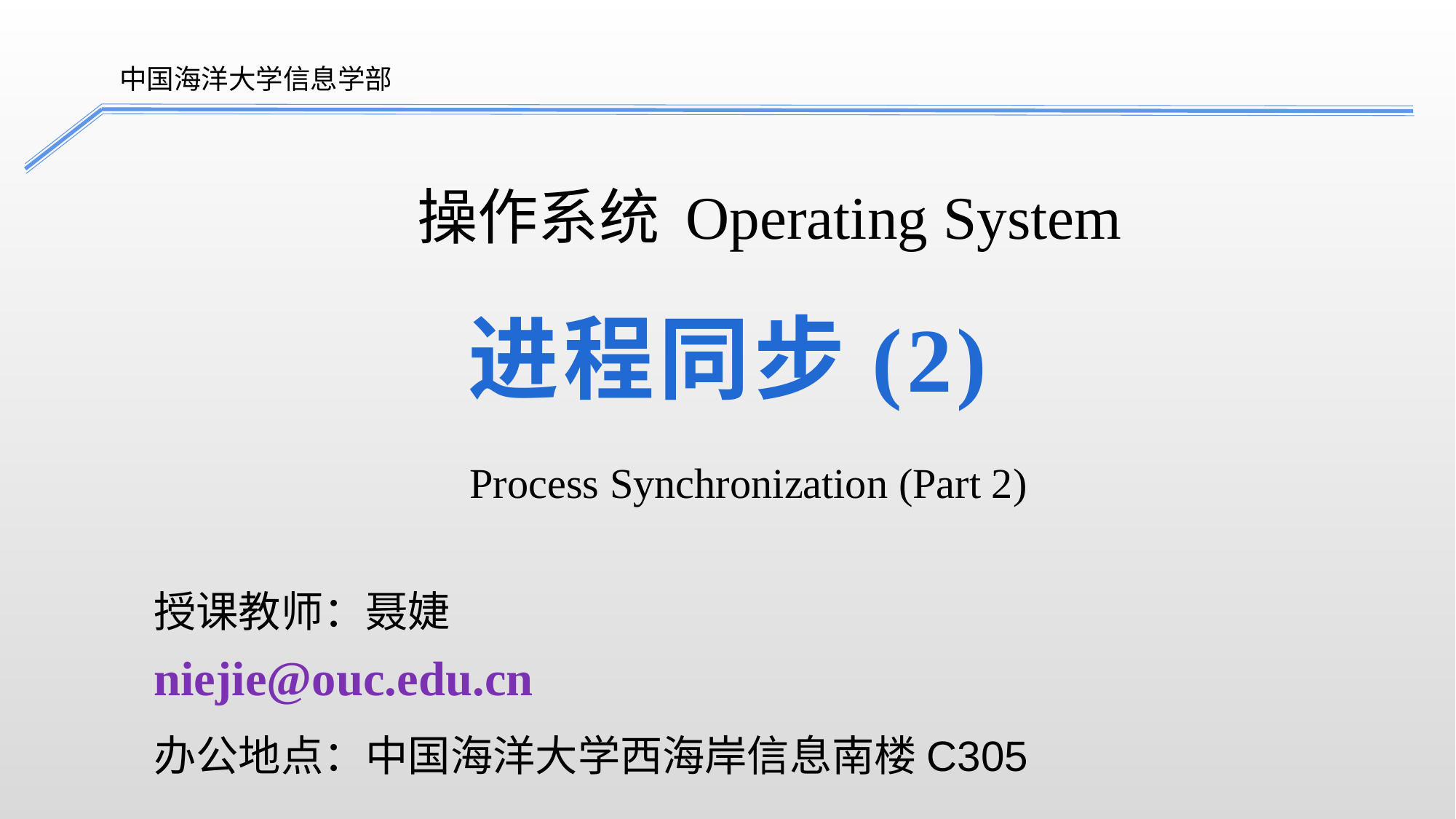

中国海洋大学信息学部
# 进程同步(2)
操作系统  Operating System
Process Synchronization (Part 2)
授课教师：聂婕

niejie@ouc.edu.cn
办公地点：中国海洋大学西海岸信息南楼C305